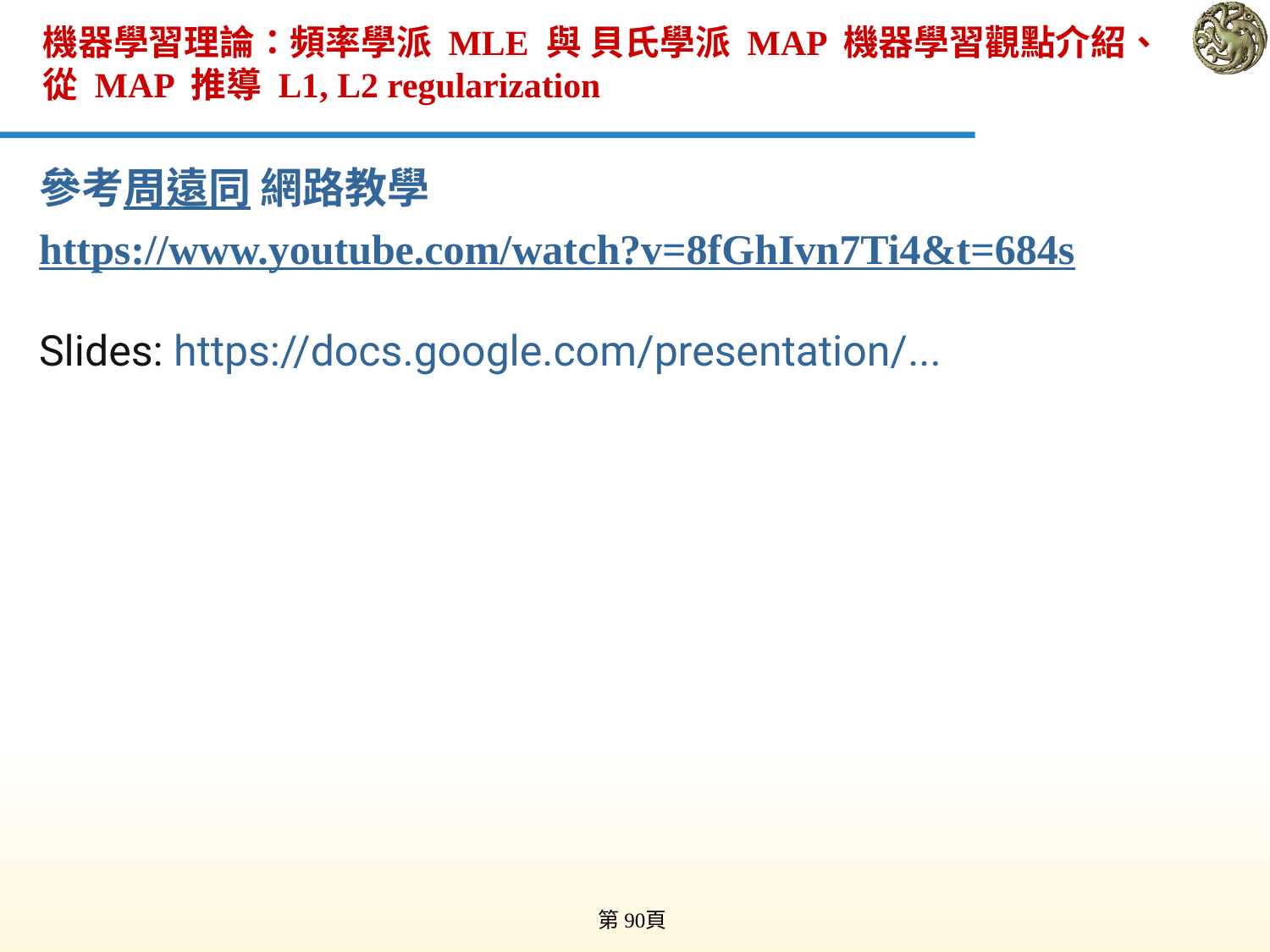

# 機器學習理論：頻率學派 MLE 與 貝氏學派 MAP 機器學習觀點介紹、從 MAP 推導 L1, L2 regularization
參考周遠同 網路教學
https://www.youtube.com/watch?v=8fGhIvn7Ti4&t=684s

Slides: https://docs.google.com/presentation/...